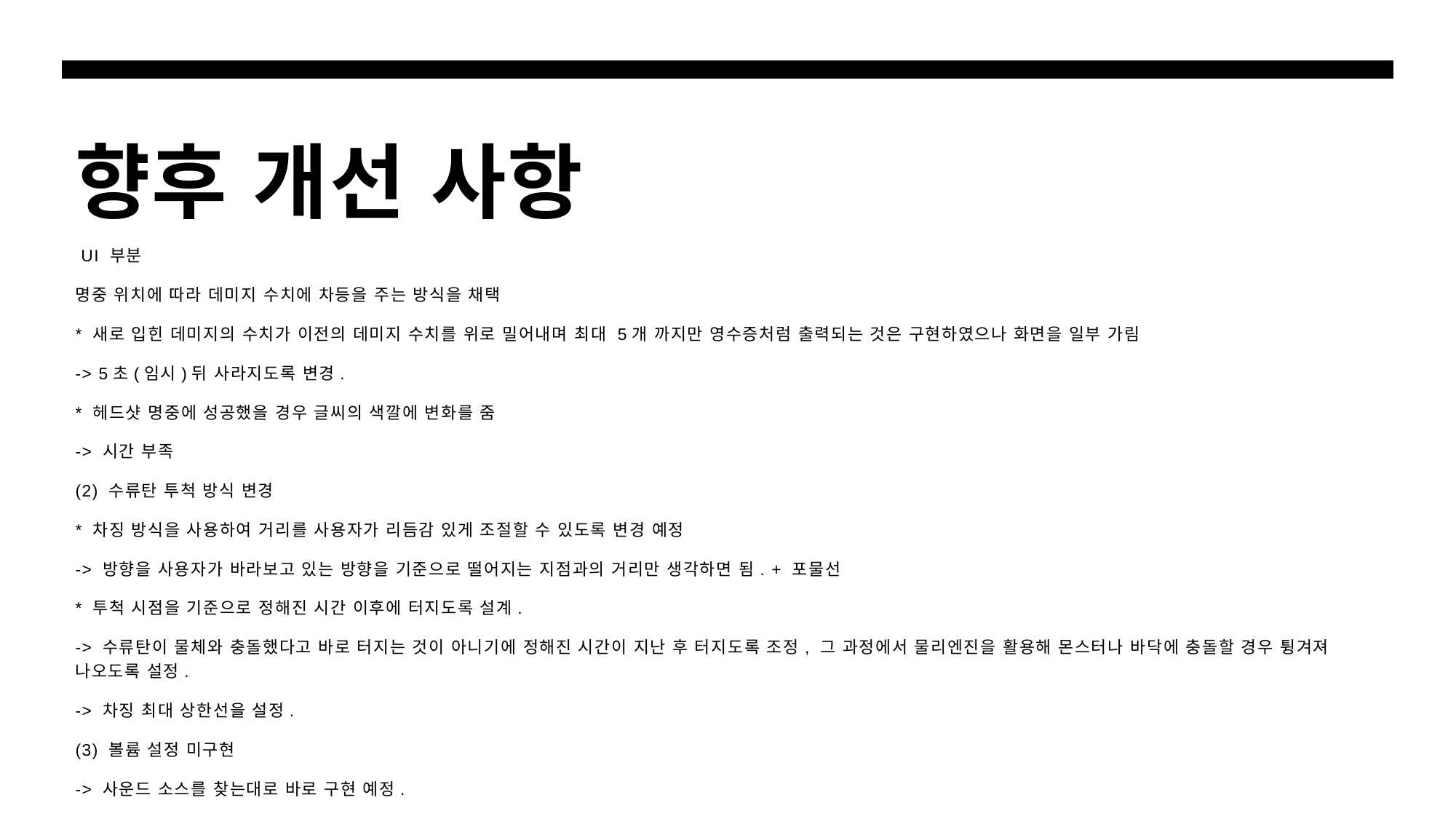

# 향후 개선 사항
 UI 부분
명중 위치에 따라 데미지 수치에 차등을 주는 방식을 채택
* 새로 입힌 데미지의 수치가 이전의 데미지 수치를 위로 밀어내며 최대 5개 까지만 영수증처럼 출력되는 것은 구현하였으나 화면을 일부 가림
-> 5초(임시)뒤 사라지도록 변경.
* 헤드샷 명중에 성공했을 경우 글씨의 색깔에 변화를 줌
-> 시간 부족
(2) 수류탄 투척 방식 변경
* 차징 방식을 사용하여 거리를 사용자가 리듬감 있게 조절할 수 있도록 변경 예정
-> 방향을 사용자가 바라보고 있는 방향을 기준으로 떨어지는 지점과의 거리만 생각하면 됨. + 포물선
* 투척 시점을 기준으로 정해진 시간 이후에 터지도록 설계.
-> 수류탄이 물체와 충돌했다고 바로 터지는 것이 아니기에 정해진 시간이 지난 후 터지도록 조정, 그 과정에서 물리엔진을 활용해 몬스터나 바닥에 충돌할 경우 튕겨져 나오도록 설정.
-> 차징 최대 상한선을 설정.
(3) 볼륨 설정 미구현
-> 사운드 소스를 찾는대로 바로 구현 예정.